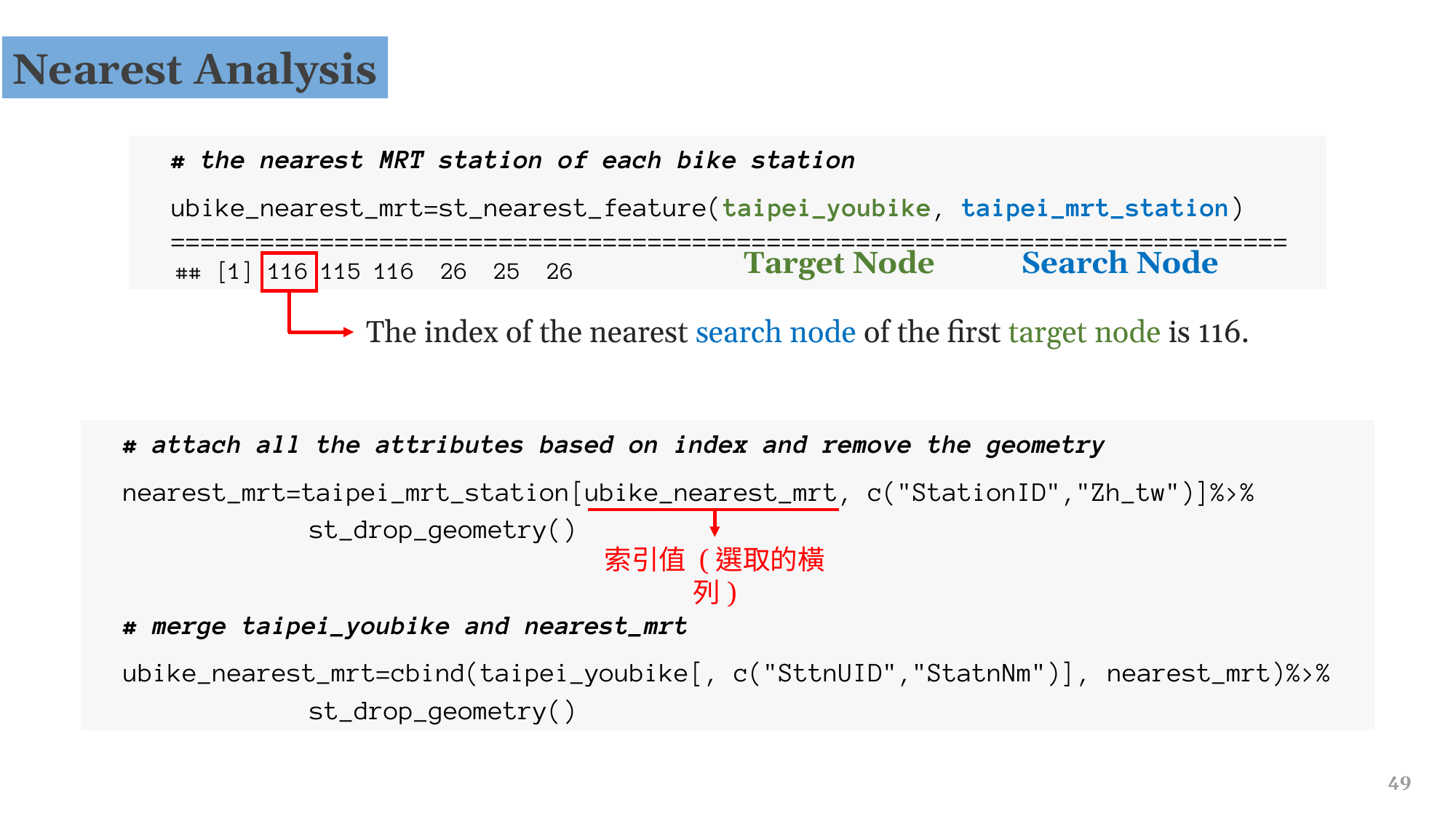

Nearest Analysis
# the nearest MRT station of each bike station
ubike_nearest_mrt=st_nearest_feature(taipei_youbike, taipei_mrt_station)
===========================================================================
## [1] 116 115 116  26  25  26
Target Node
Search Node

The index of the nearest search node of the first target node is 116.
# attach all the attributes based on index and remove the geometry
nearest_mrt=taipei_mrt_station[ubike_nearest_mrt, c("StationID","Zh_tw")]%>%
		st_drop_geometry()

# merge taipei_youbike and nearest_mrt
ubike_nearest_mrt=cbind(taipei_youbike[, c("SttnUID","StatnNm")], nearest_mrt)%>%
		st_drop_geometry()
索引值 (選取的橫列)
49